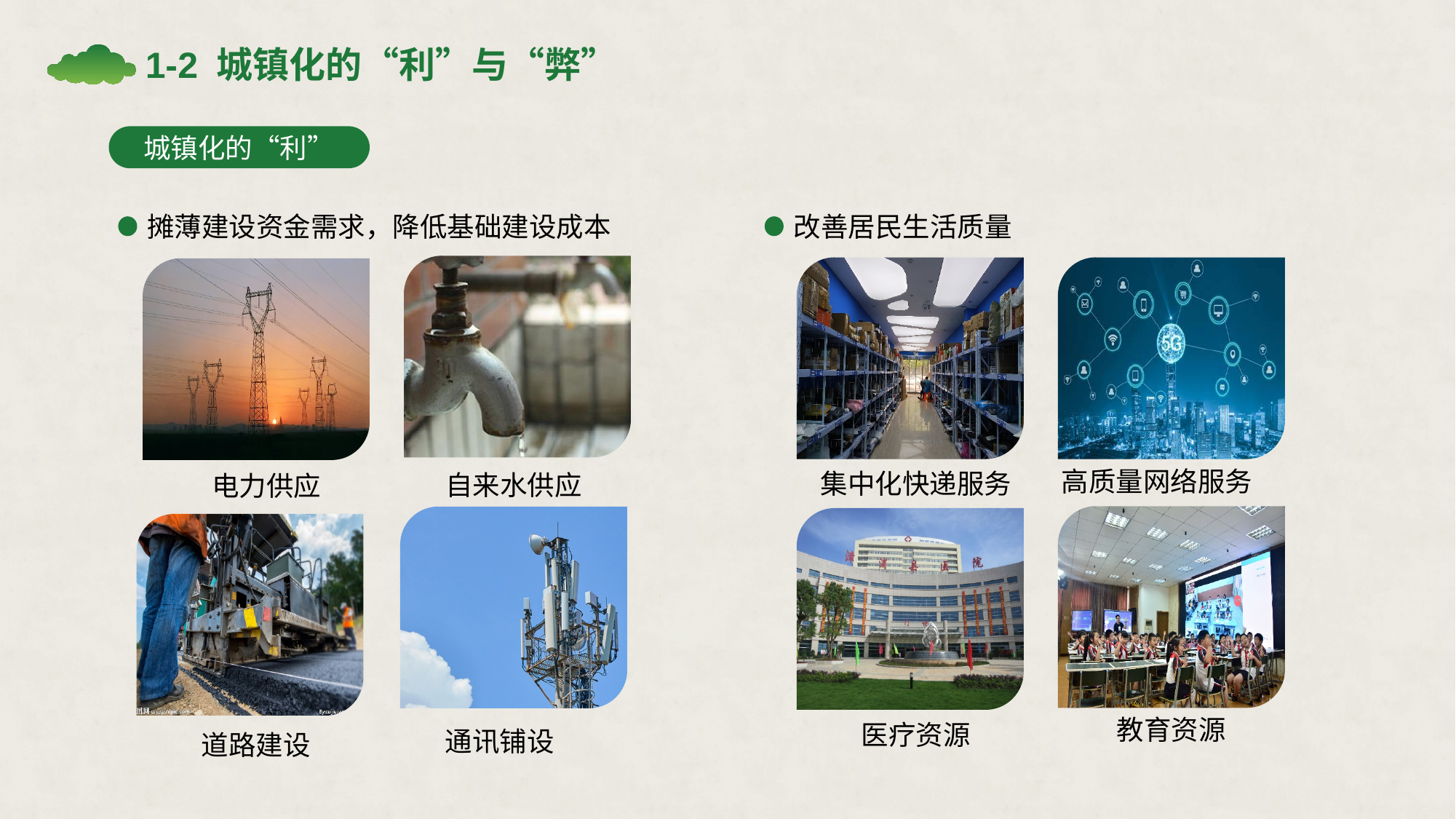

1-2 城镇化的“利”与“弊”

城镇化的“利”
摊薄建设资金需求，降低基础建设成本

改善居民生活质量

自来水供应

电力供应

通讯铺设

道路建设

高质量网络服务

集中化快递服务

教育资源

医疗资源